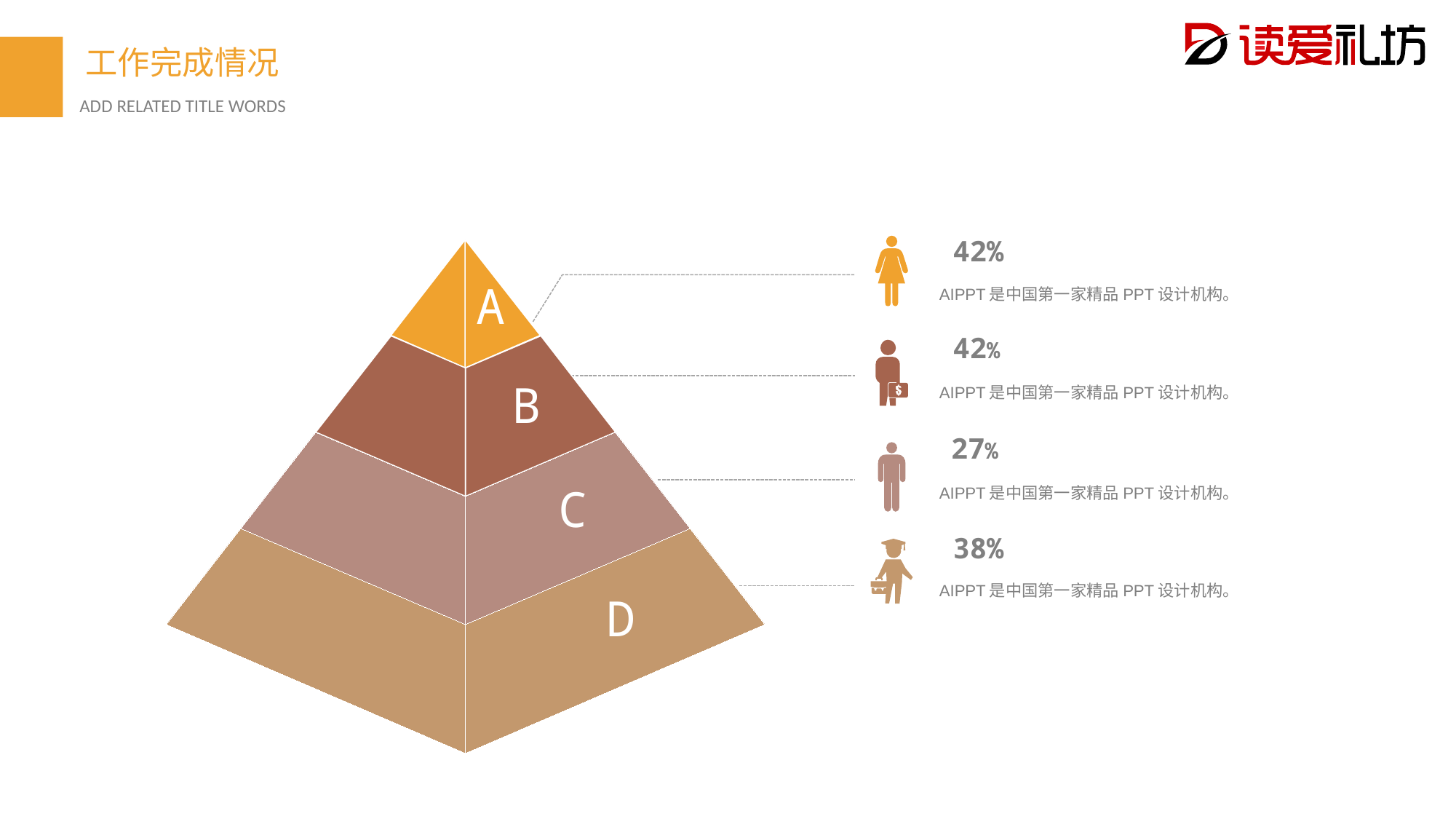

42%

A

B

C

D
AIPPT是中国第一家精品PPT设计机构。

42%

AIPPT是中国第一家精品PPT设计机构。

27%

AIPPT是中国第一家精品PPT设计机构。

38%

AIPPT是中国第一家精品PPT设计机构。